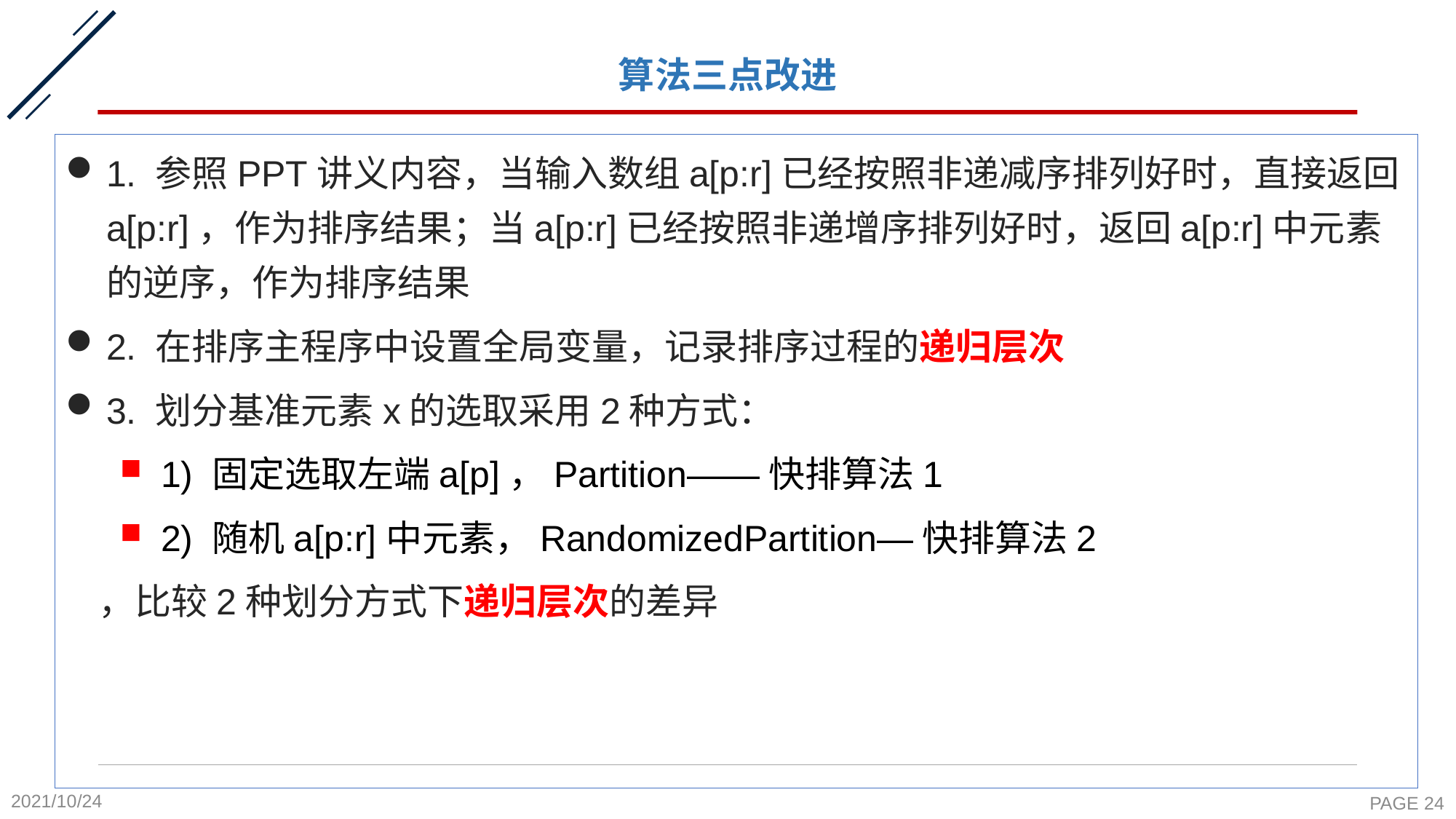

# 算法三点改进
1. 参照PPT讲义内容，当输入数组a[p:r]已经按照非递减序排列好时，直接返回a[p:r]，作为排序结果；当a[p:r]已经按照非递增序排列好时，返回a[p:r]中元素的逆序，作为排序结果
2. 在排序主程序中设置全局变量，记录排序过程的递归层次
3. 划分基准元素x的选取采用2种方式：
1) 固定选取左端a[p]，Partition——快排算法1
2) 随机a[p:r]中元素，RandomizedPartition—快排算法2
   ，比较2种划分方式下递归层次的差异

2021/10/24
PAGE 24